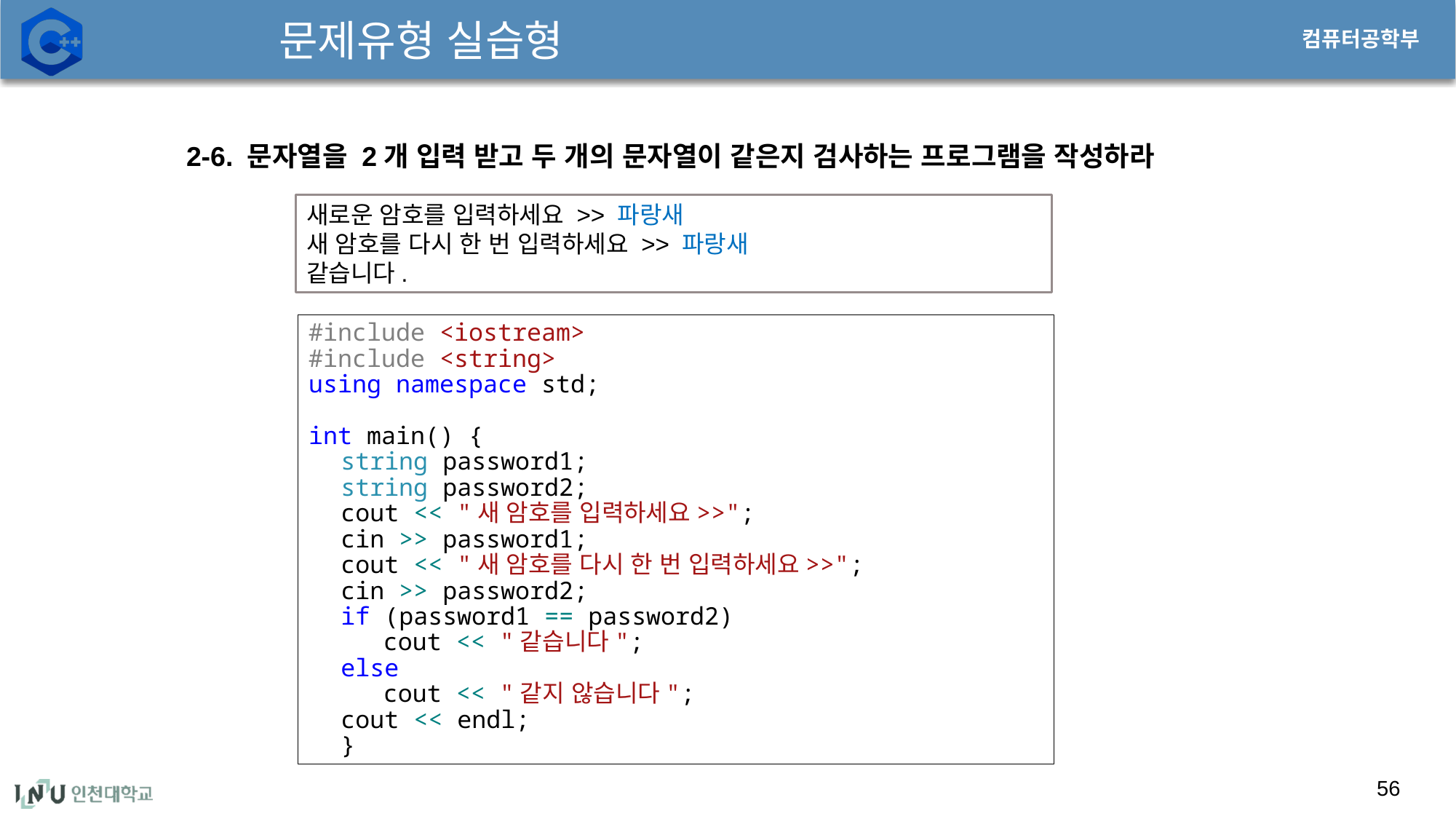

# 문제유형 실습형
2-6. 문자열을 2개 입력 받고 두 개의 문자열이 같은지 검사하는 프로그램을 작성하라

새로운 암호를 입력하세요 >> 파랑새
새 암호를 다시 한 번 입력하세요 >> 파랑새
같습니다.
#include <iostream>
#include <string>
using namespace std;

int main() {
string password1;
string password2;
cout << "새 암호를 입력하세요>>";
cin >> password1;
cout << "새 암호를 다시 한 번 입력하세요>>";
cin >> password2;
if (password1 == password2)
cout << "같습니다";
else
cout << "같지 않습니다";
cout << endl;
}